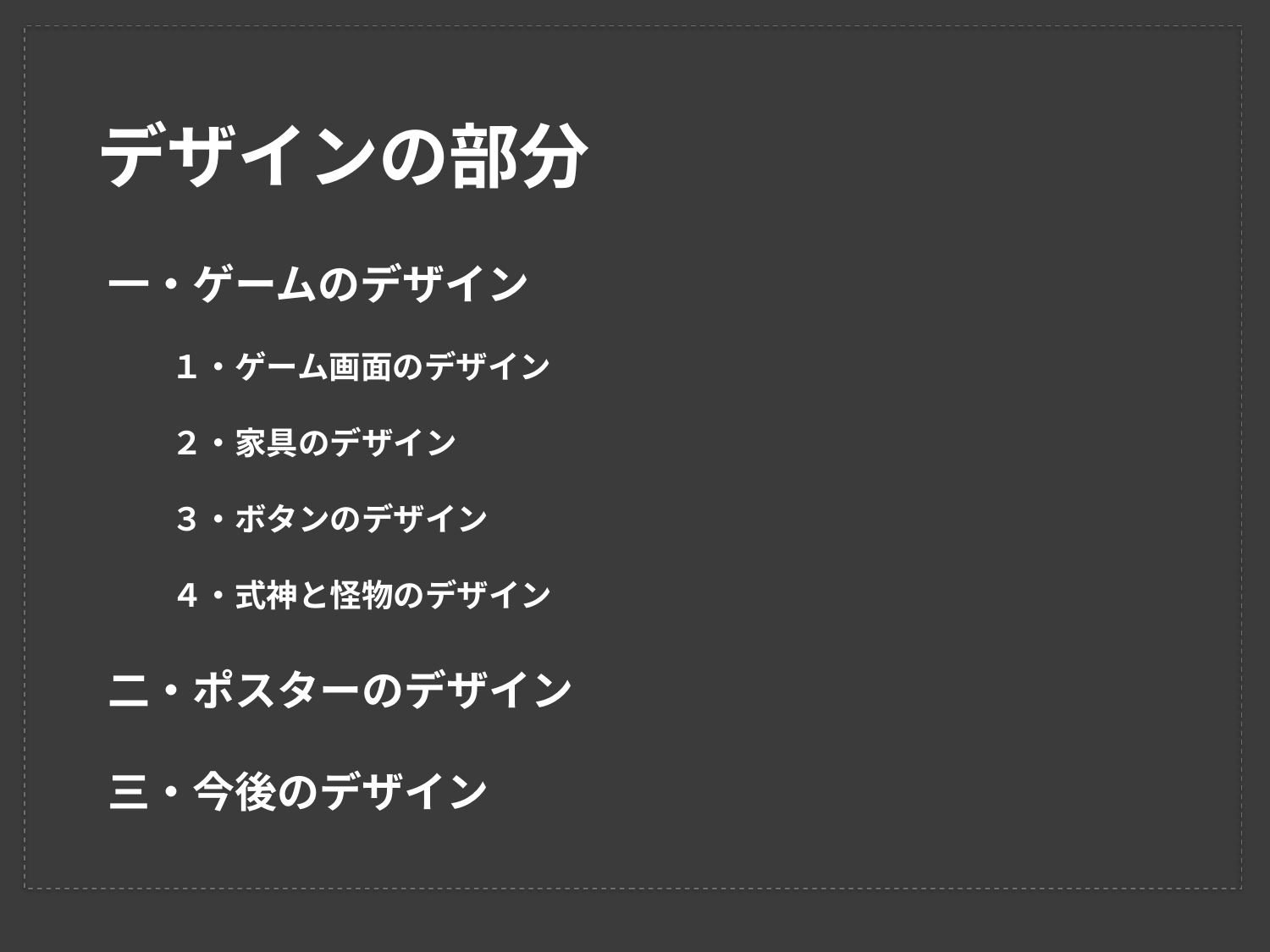

デザインの部分
一・ゲームのデザイン
　　１・ゲーム画面のデザイン
　　２・家具のデザイン
　　３・ボタンのデザイン
　　４・式神と怪物のデザイン
二・ポスターのデザイン
三・今後のデザイン